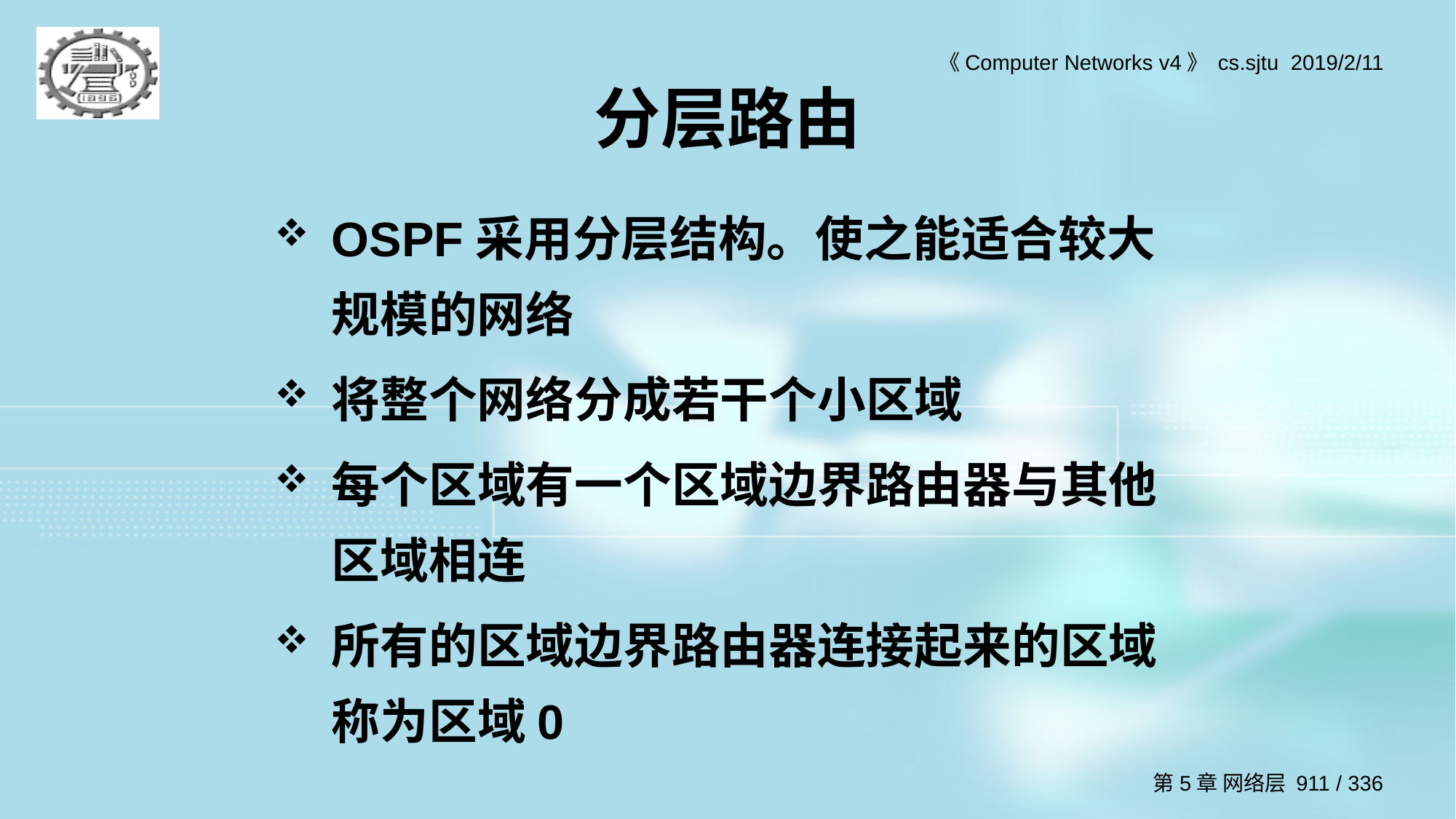

# 分层路由
OSPF采用分层结构。使之能适合较大规模的网络
将整个网络分成若干个小区域
每个区域有一个区域边界路由器与其他区域相连
所有的区域边界路由器连接起来的区域称为区域0